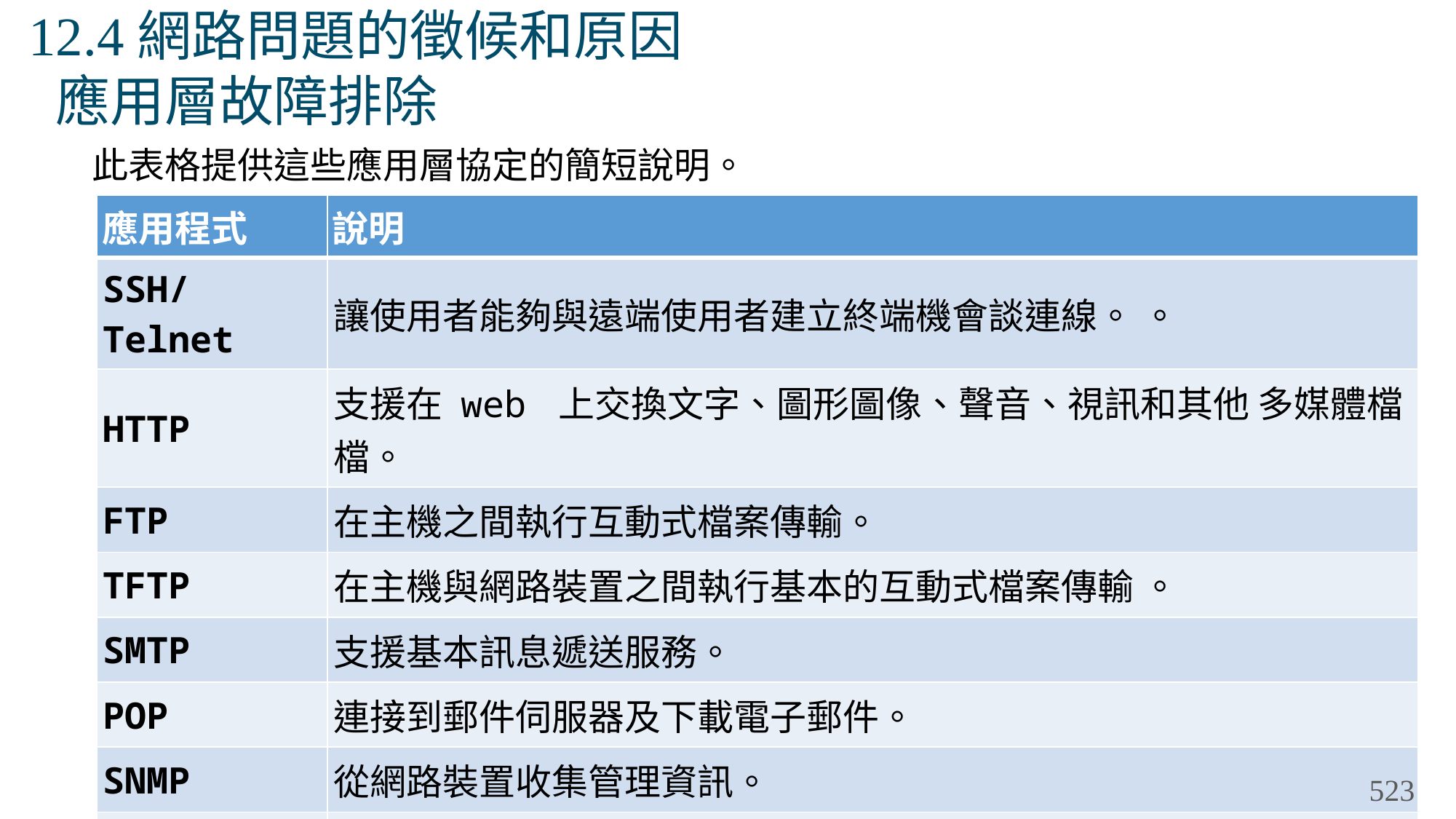

# 12.4網路問題的徵候和原因 應用層故障排除
此表格提供這些應用層協定的簡短說明。
| 應用程式 | 說明 |
| --- | --- |
| SSH/Telnet | 讓使用者能夠與遠端使用者建立終端機會談連線。 。 |
| HTTP | 支援在 web 上交換文字、圖形圖像、聲音、視訊和其他 多媒體檔檔。 |
| FTP | 在主機之間執行互動式檔案傳輸。 |
| TFTP | 在主機與網路裝置之間執行基本的互動式檔案傳輸 。 |
| SMTP | 支援基本訊息遞送服務。 |
| POP | 連接到郵件伺服器及下載電子郵件。 |
| SNMP | 從網路裝置收集管理資訊。 |
| DNS | 將 IP 位址映射到為網路裝置被指定的名稱 |
| NFS | 網路檔案系統 (NFS) 使電腦能夠掛載和使用在遠端主機上的驅動器 |
523